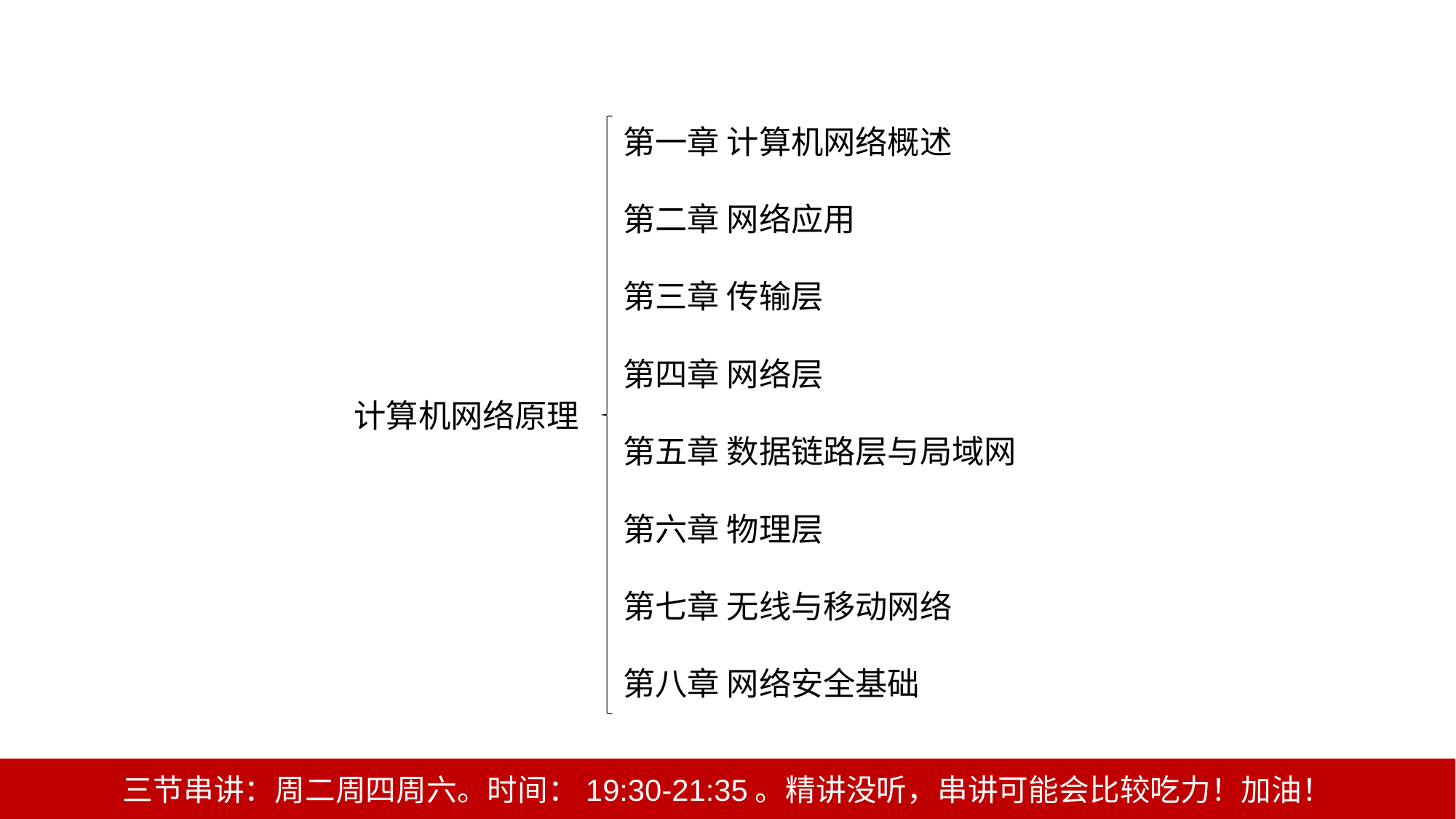

第一章 计算机网络概述

第二章 网络应用

第三章 传输层

第四章 网络层

第五章 数据链路层与局域网

第六章 物理层

第七章 无线与移动网络

第八章 网络安全基础
 计算机网络原理